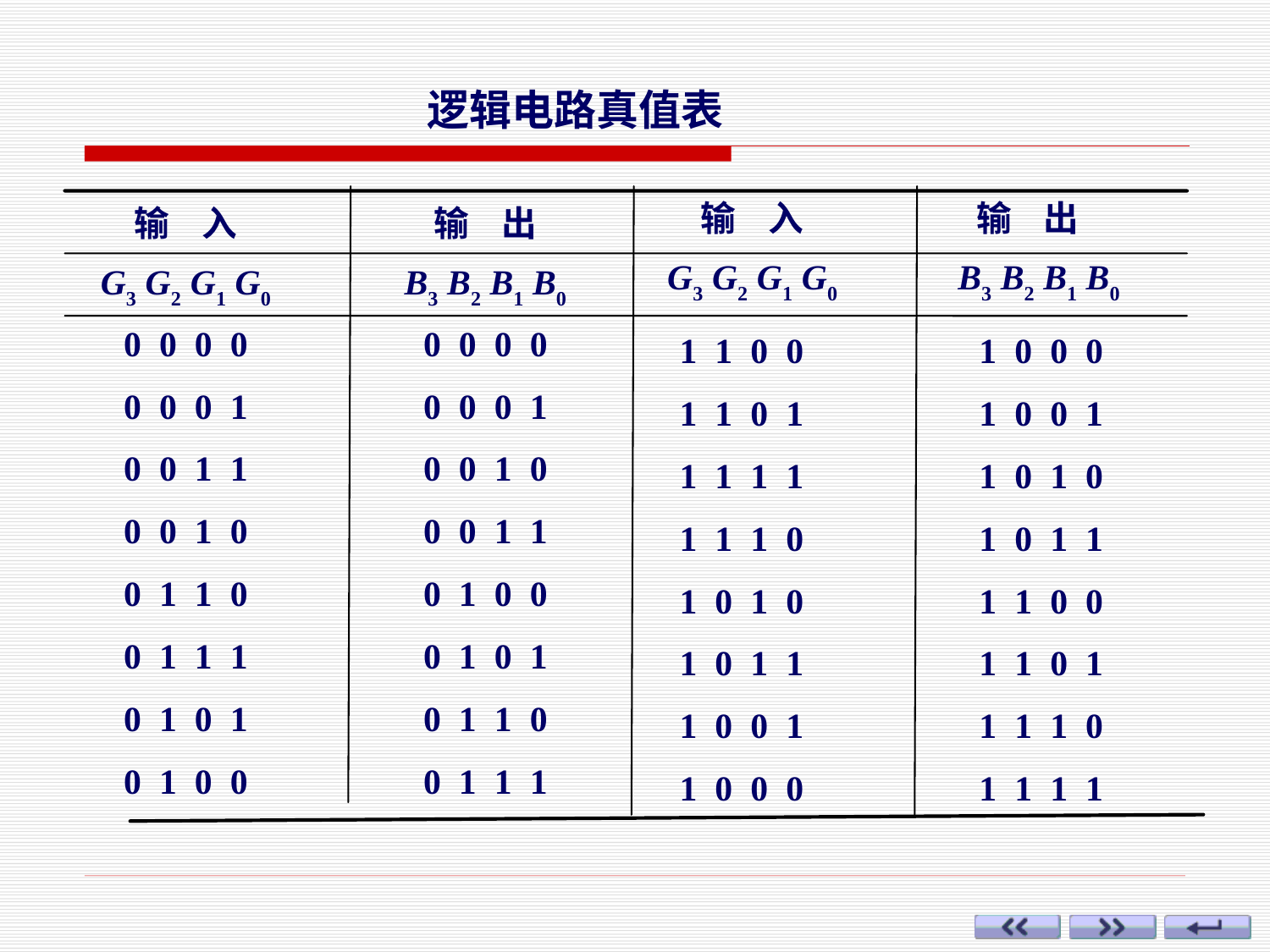

逻辑电路真值表

输    入

输    出

输    入

输    出
G3 G2 G1 G0
B3 B2 B1 B0
G3 G2 G1 G0

B3 B2 B1 B0
0  0  0  0
0  0  0  0

1  1  0  0
1  0  0  0
0  0  0  1
0  0  0  1
1  1  0  1
1  0  0  1
0  0  1  1
0  0  1  0
1  1  1  1
1  0  1  0
0  0  1  0
0  0  1  1
1  1  1  0
1  0  1  1
0  1  1  0
0  1  0  0
1  0  1  0
1  1  0  0
0  1  1  1
0  1  0  1
1  0  1  1
1  1  0  1
0  1  0  1
0  1  1  0
1  0  0  1
1  1  1  0
0  1  0  0
0  1  1  1
1  0  0  0
1  1  1  1